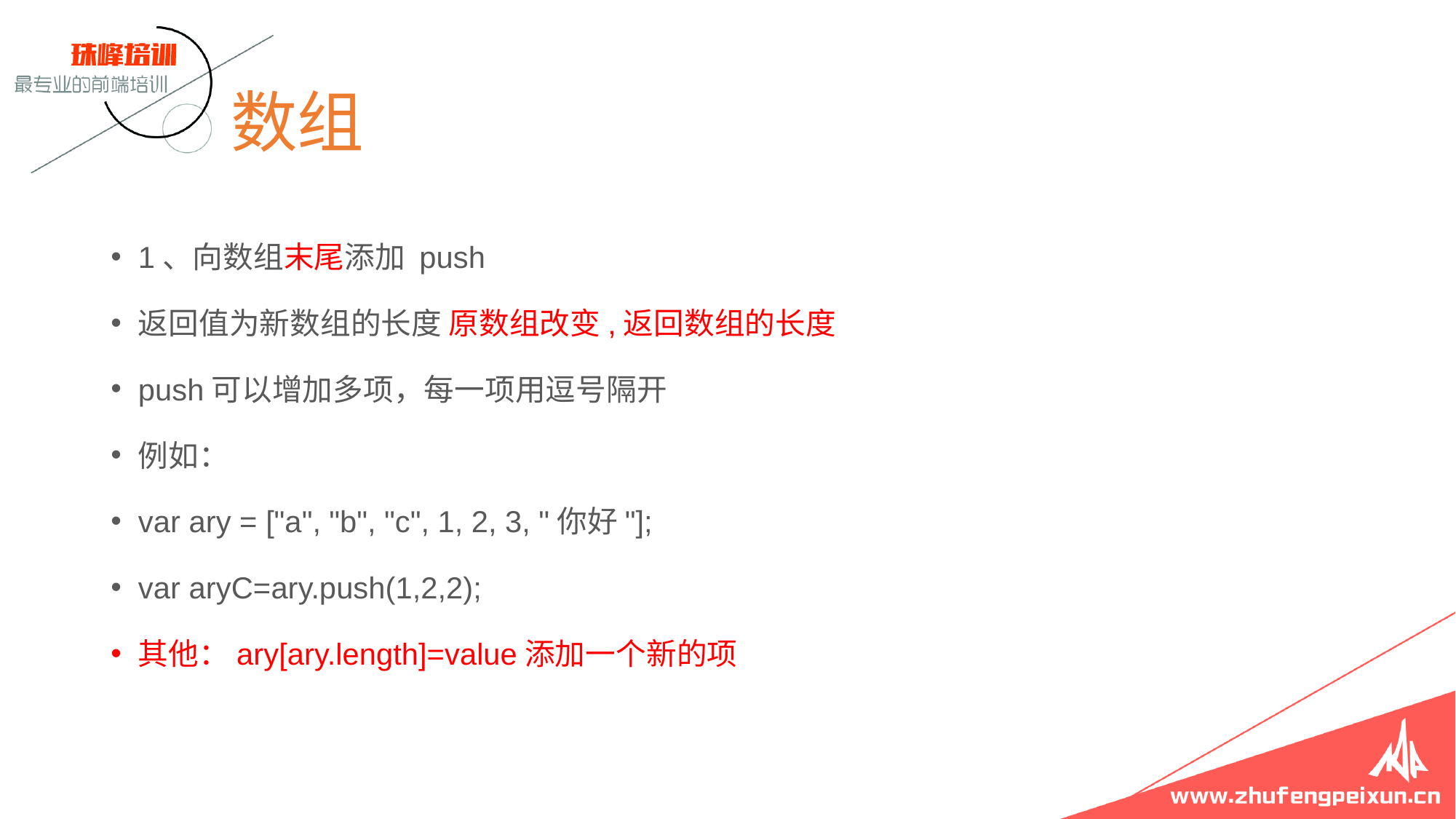

# 数组
1、向数组末尾添加 push
返回值为新数组的长度 原数组改变,返回数组的长度
push可以增加多项，每一项用逗号隔开
例如：
var ary = ["a", "b", "c", 1, 2, 3, "你好"];
var aryC=ary.push(1,2,2);
其他：ary[ary.length]=value添加一个新的项